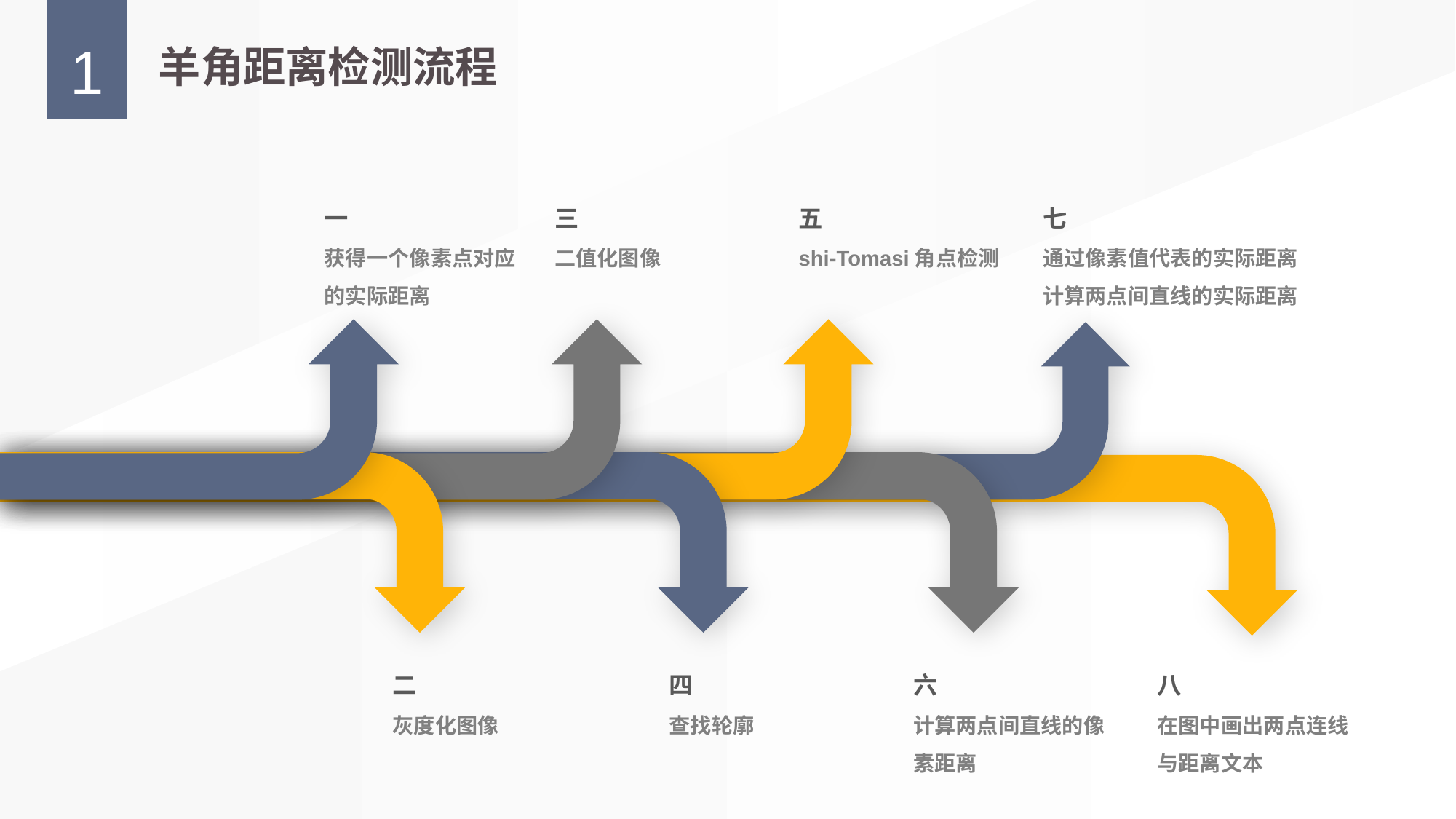

1
羊角距离检测流程

一
获得一个像素点对应的实际距离
三
二值化图像
五
shi-Tomasi角点检测
七
通过像素值代表的实际距离计算两点间直线的实际距离

二
灰度化图像
四
查找轮廓
六
计算两点间直线的像素距离
八
在图中画出两点连线与距离文本